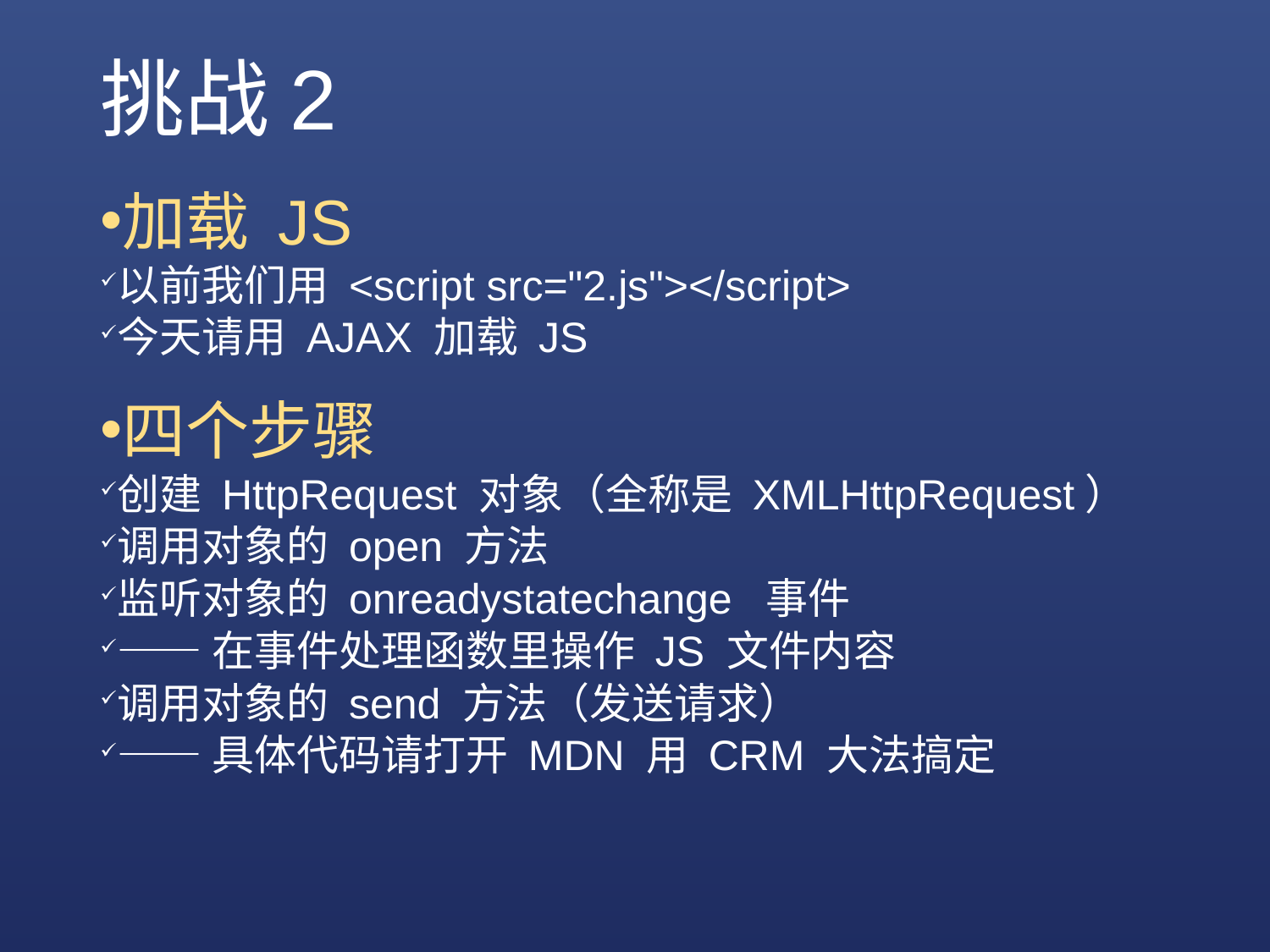

# 挑战2
加载 JS
以前我们用 <script src="2.js"></script>
今天请用 AJAX 加载 JS
四个步骤
创建 HttpRequest 对象（全称是 XMLHttpRequest）
调用对象的 open 方法
监听对象的 onreadystatechange  事件
——在事件处理函数里操作 JS 文件内容
调用对象的 send 方法（发送请求）
——具体代码请打开 MDN 用 CRM 大法搞定